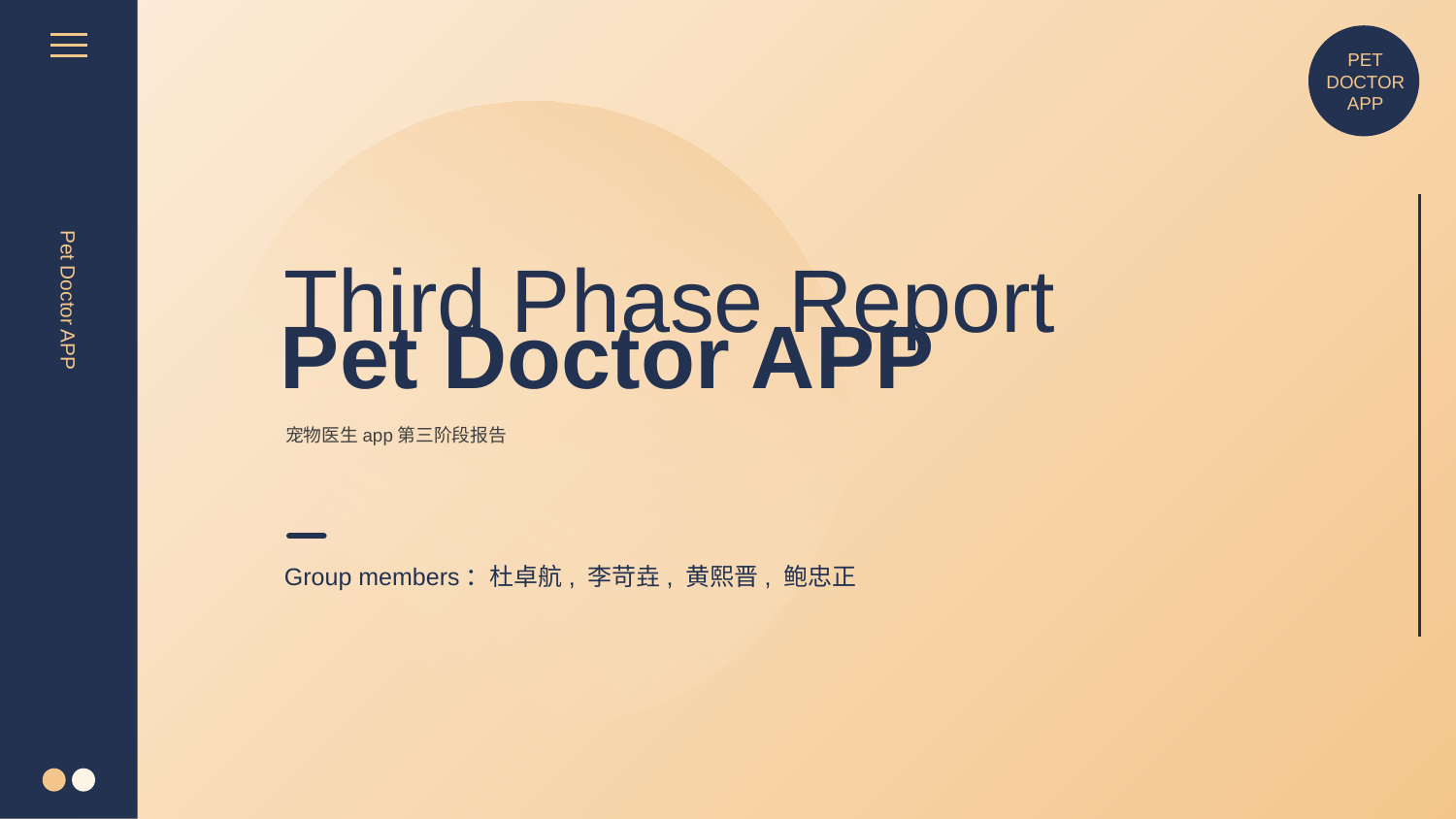

PET
DOCTOR
APP

Third Phase Report
Pet Doctor APP
Pet Doctor APP
宠物医生app第三阶段报告
Group members：杜卓航, 李苛垚, 黄熙晋, 鲍忠正